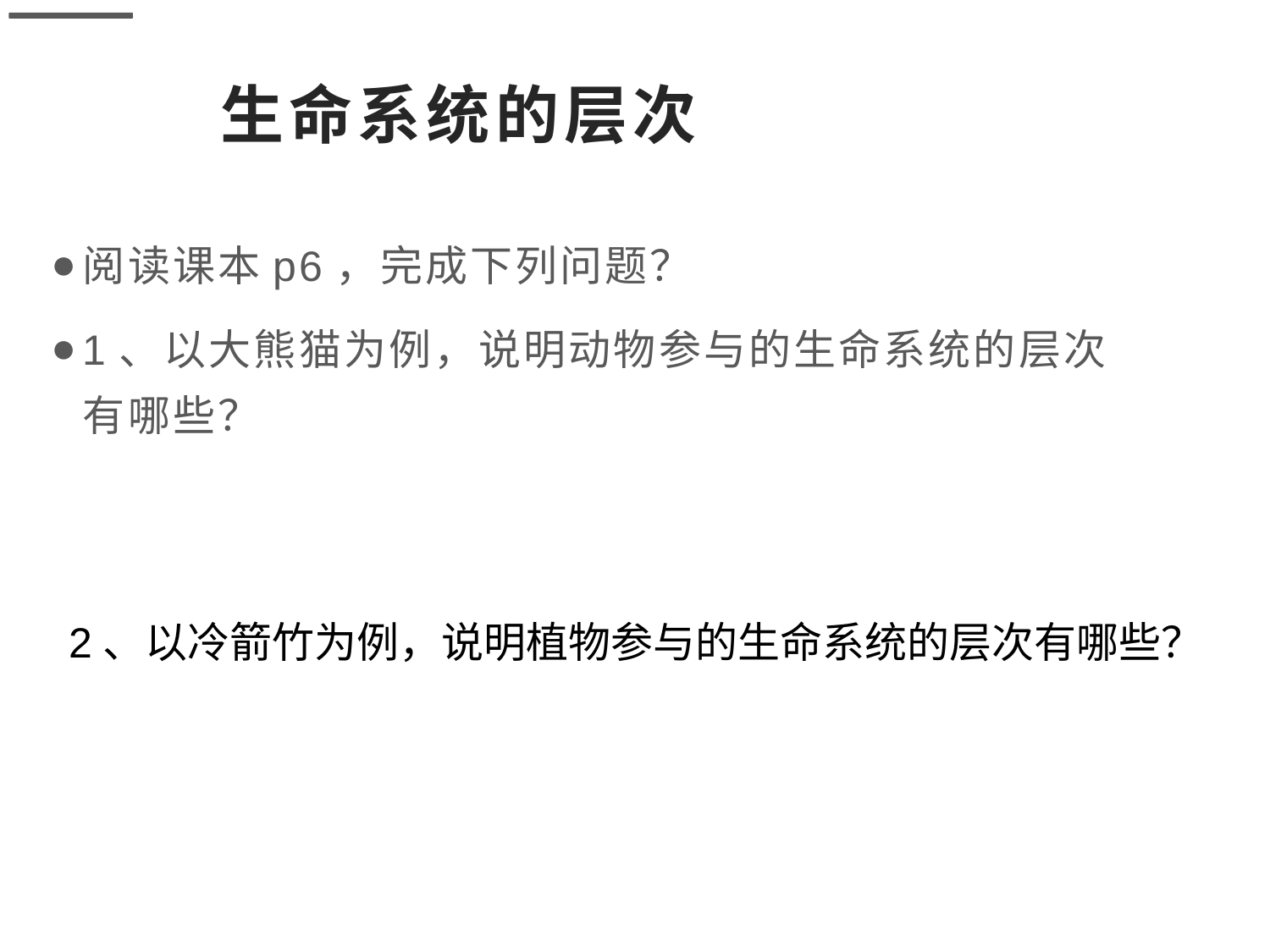

# 生命系统的层次
阅读课本p6，完成下列问题？
1、以大熊猫为例，说明动物参与的生命系统的层次有哪些？

2、以冷箭竹为例，说明植物参与的生命系统的层次有哪些？